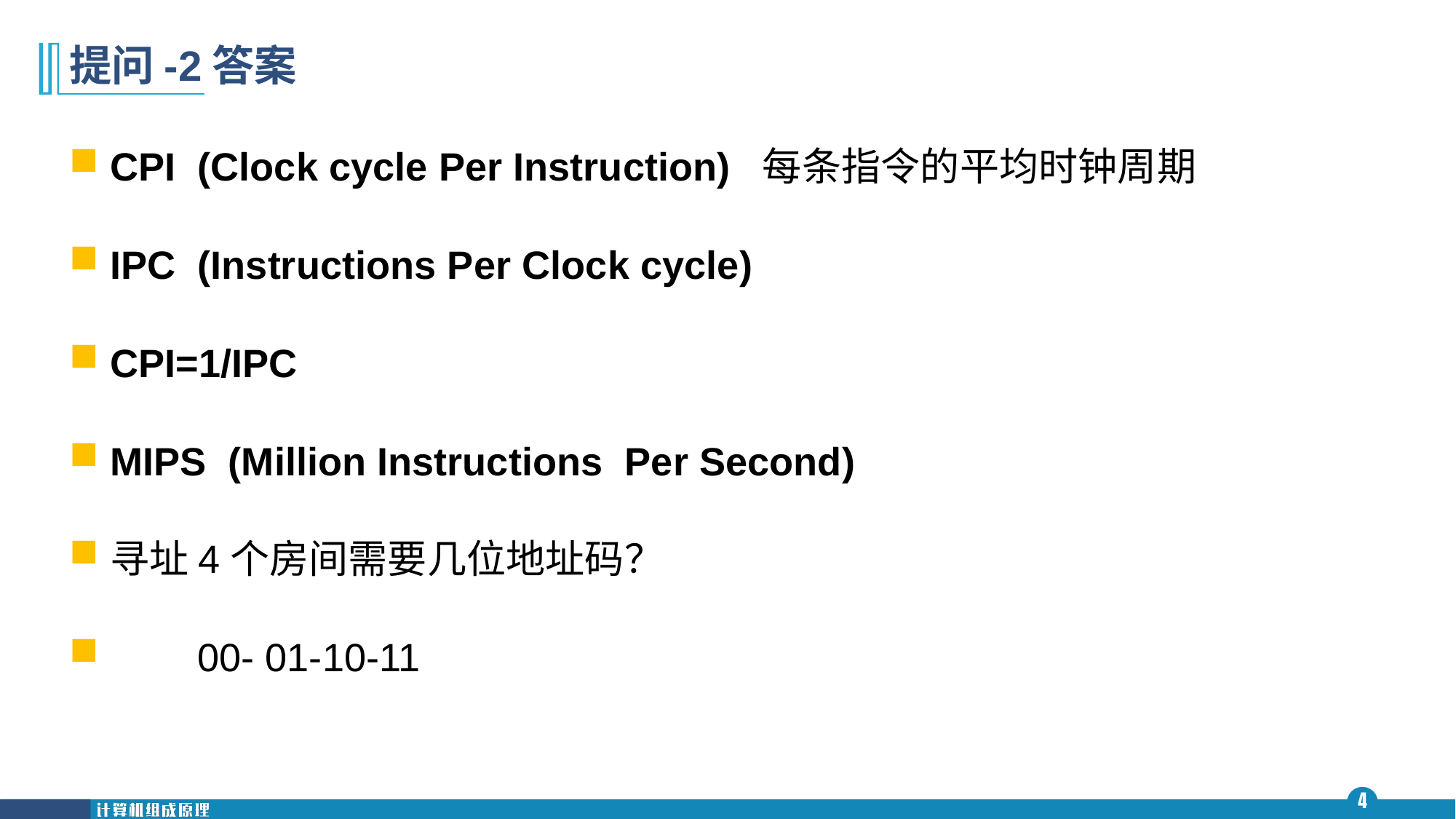

# 提问-2答案
CPI  (Clock cycle Per Instruction)  每条指令的平均时钟周期
IPC  (Instructions Per Clock cycle)
CPI=1/IPC
MIPS  (Million Instructions  Per Second)
寻址4个房间需要几位地址码？
        00- 01-10-11